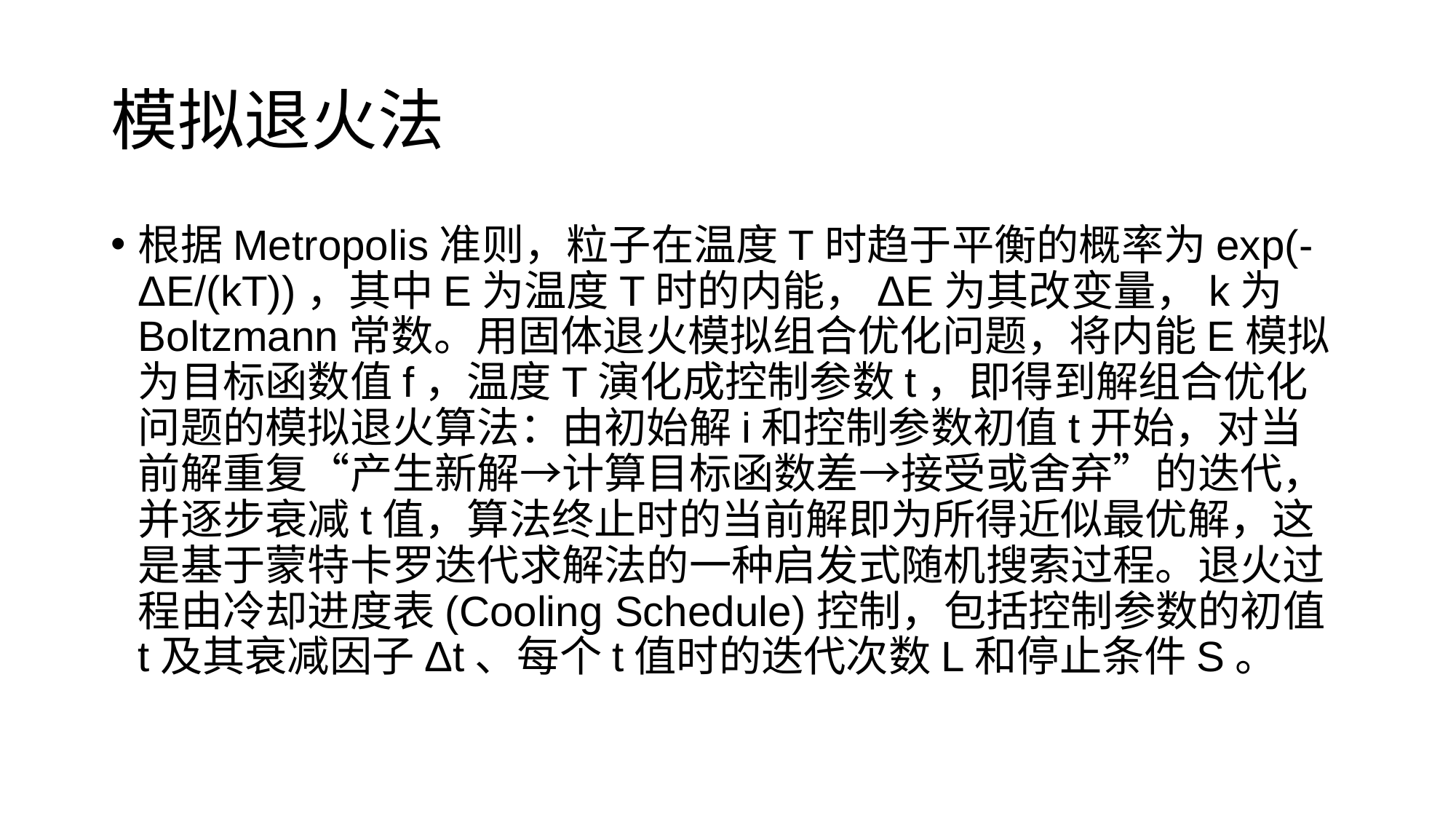

# 模拟退火法
根据Metropolis准则，粒子在温度T时趋于平衡的概率为exp(-ΔE/(kT))，其中E为温度T时的内能，ΔE为其改变量，k为Boltzmann常数。用固体退火模拟组合优化问题，将内能E模拟为目标函数值f，温度T演化成控制参数t，即得到解组合优化问题的模拟退火算法：由初始解i和控制参数初值t开始，对当前解重复“产生新解→计算目标函数差→接受或舍弃”的迭代，并逐步衰减t值，算法终止时的当前解即为所得近似最优解，这是基于蒙特卡罗迭代求解法的一种启发式随机搜索过程。退火过程由冷却进度表(Cooling Schedule)控制，包括控制参数的初值t及其衰减因子Δt、每个t值时的迭代次数L和停止条件S。